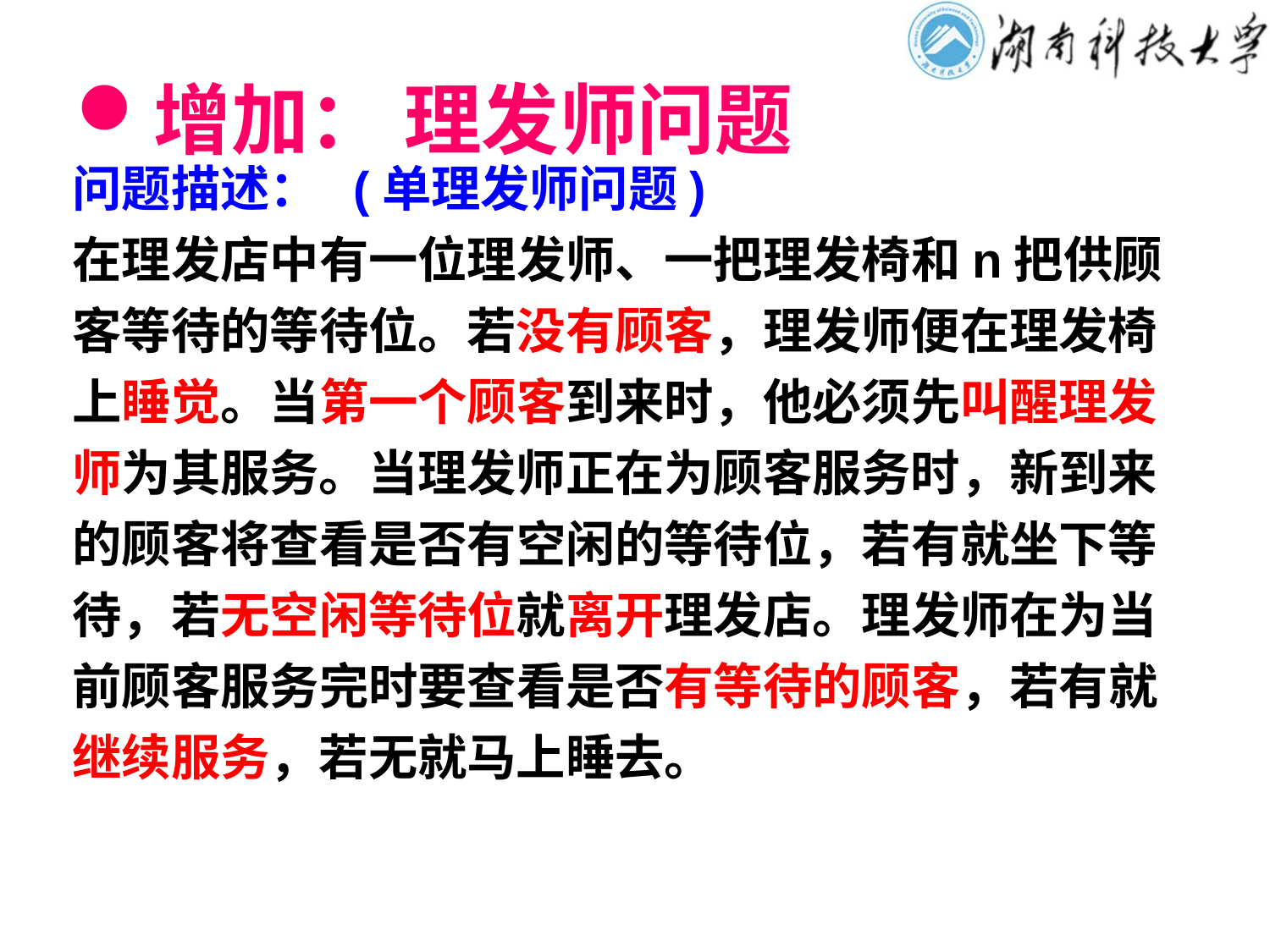

# 增加： 理发师问题
问题描述：  (单理发师问题)
在理发店中有一位理发师、一把理发椅和n把供顾客等待的等待位。若没有顾客，理发师便在理发椅上睡觉。当第一个顾客到来时，他必须先叫醒理发师为其服务。当理发师正在为顾客服务时，新到来的顾客将查看是否有空闲的等待位，若有就坐下等待，若无空闲等待位就离开理发店。理发师在为当前顾客服务完时要查看是否有等待的顾客，若有就继续服务，若无就马上睡去。